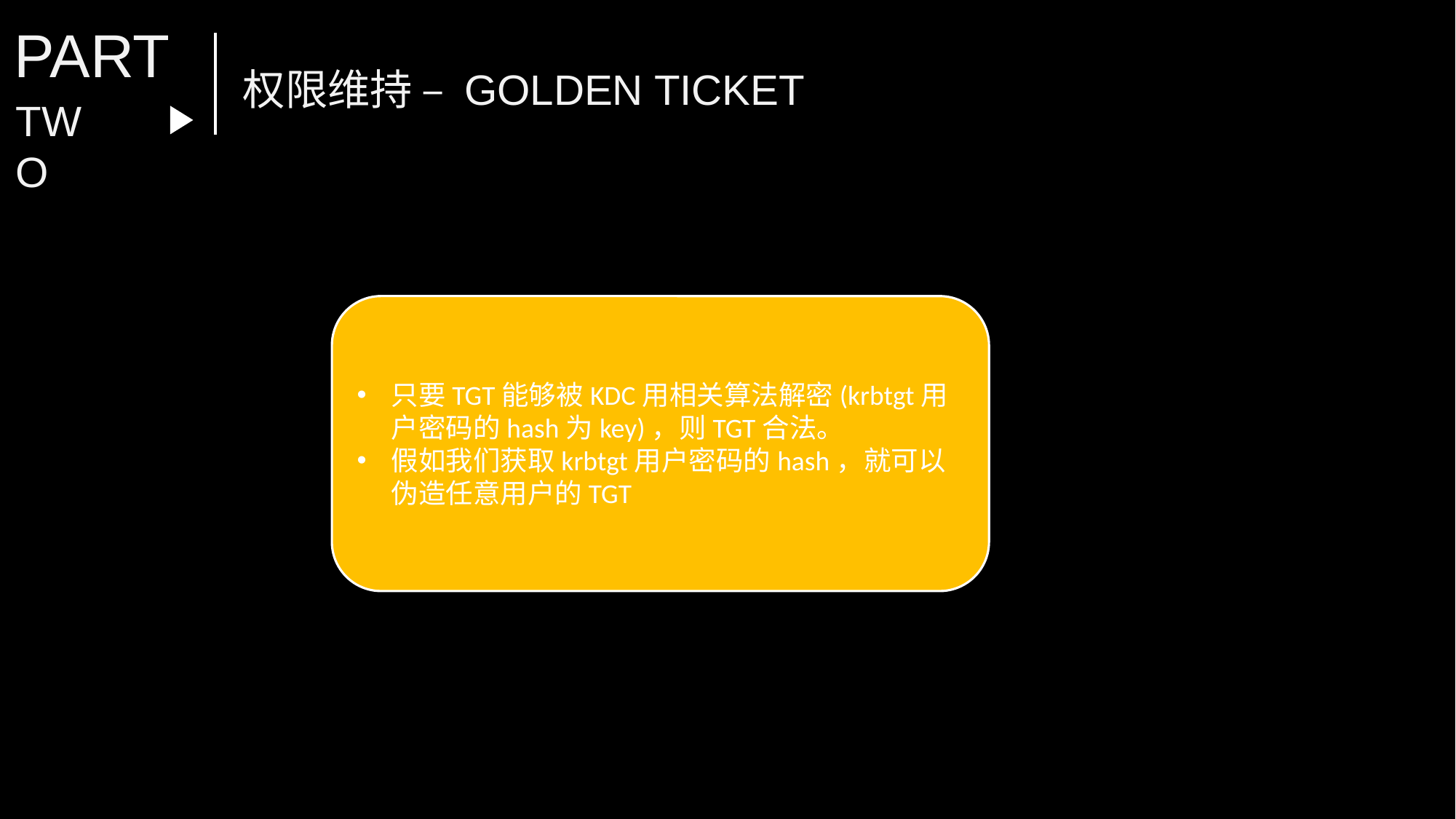

PART
权限维持 – GOLDEN TICKET
TWO

只要TGT能够被KDC用相关算法解密(krbtgt用户密码的hash为key)，则TGT合法。
假如我们获取krbtgt用户密码的hash，就可以伪造任意用户的TGT